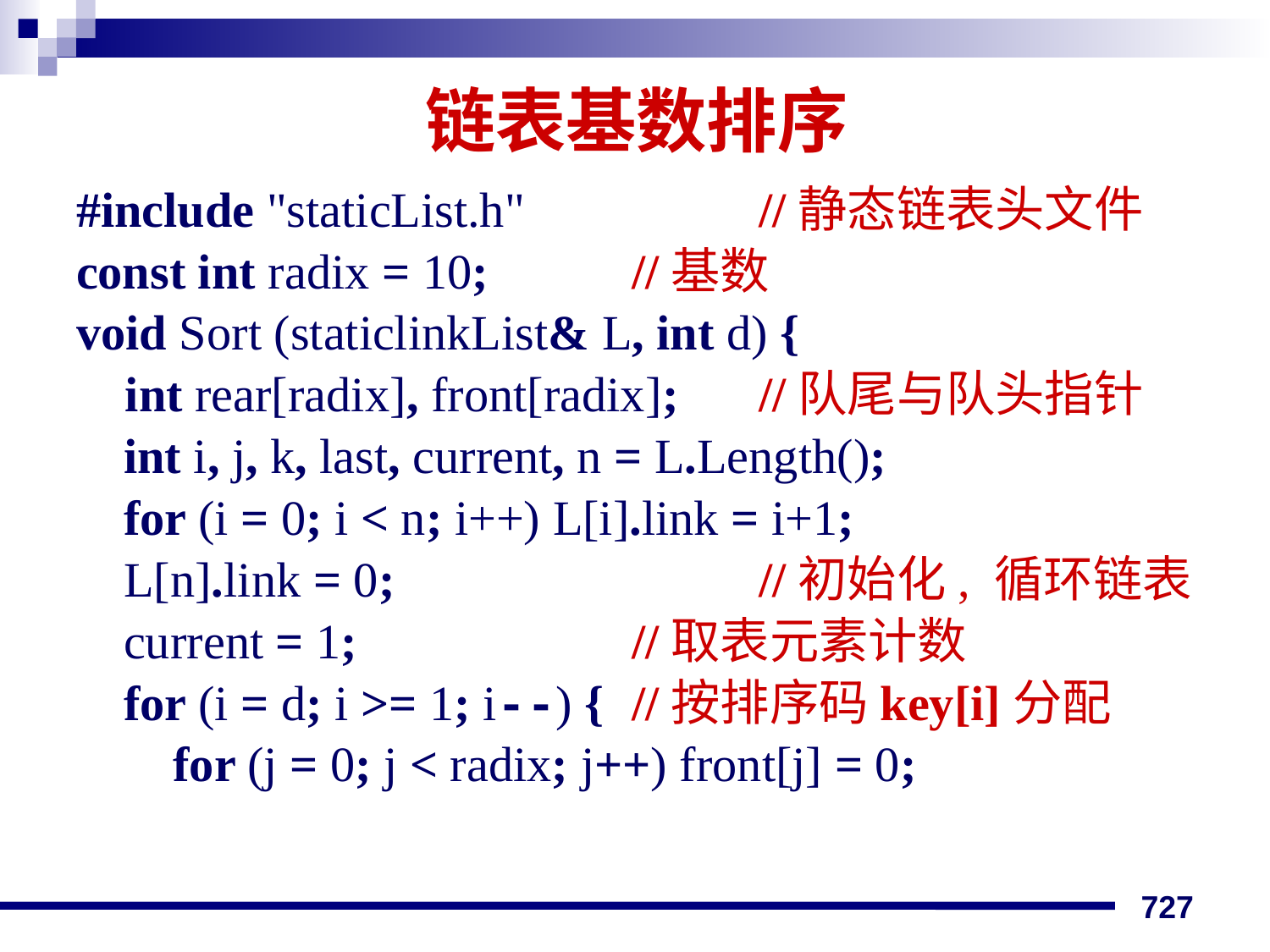

# 链表基数排序
#include "staticList.h"		//静态链表头文件
const int radix = 10;		//基数
void Sort (staticlinkList& L, int d) {
    int rear[radix], front[radix];	//队尾与队头指针
	int i, j, k, last, current, n = L.Length();
	for (i = 0; i < n; i++) L[i].link = i+1;
	L[n].link = 0;			//初始化, 循环链表
	current = 1;			//取表元素计数
	for (i = d; i >= 1; i--) {	//按排序码key[i]分配
	    for (j = 0; j < radix; j++) front[j] = 0;
727